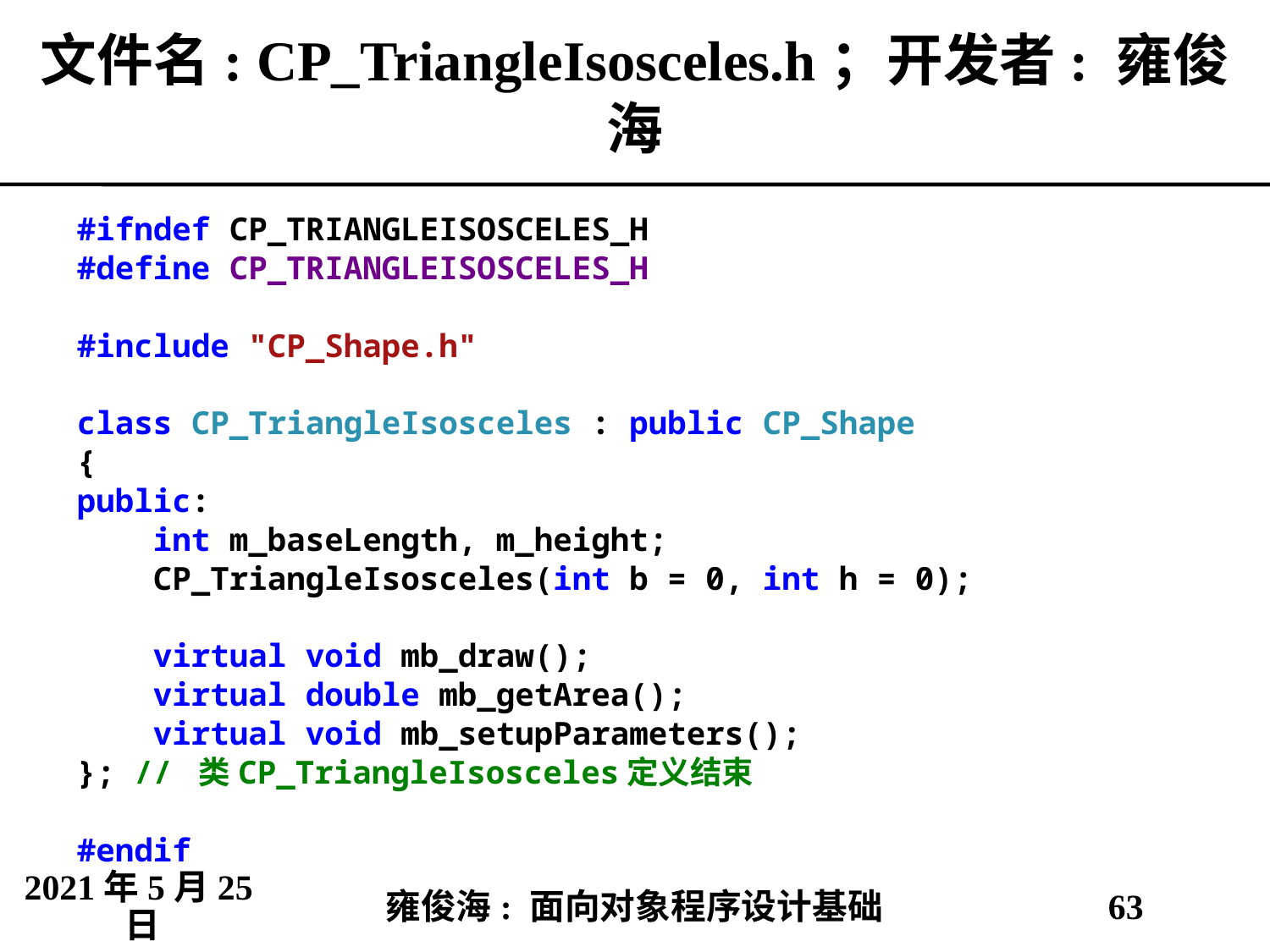

# 文件名: CP_TriangleIsosceles.h；开发者: 雍俊海

#ifndef CP_TRIANGLEISOSCELES_H
#define CP_TRIANGLEISOSCELES_H

#include "CP_Shape.h"

class CP_TriangleIsosceles : public CP_Shape
{
public:
    int m_baseLength, m_height;
    CP_TriangleIsosceles(int b = 0, int h = 0);

    virtual void mb_draw();
    virtual double mb_getArea();
    virtual void mb_setupParameters();
}; // 类CP_TriangleIsosceles定义结束

#endif
2021年5月25日
雍俊海: 面向对象程序设计基础
63